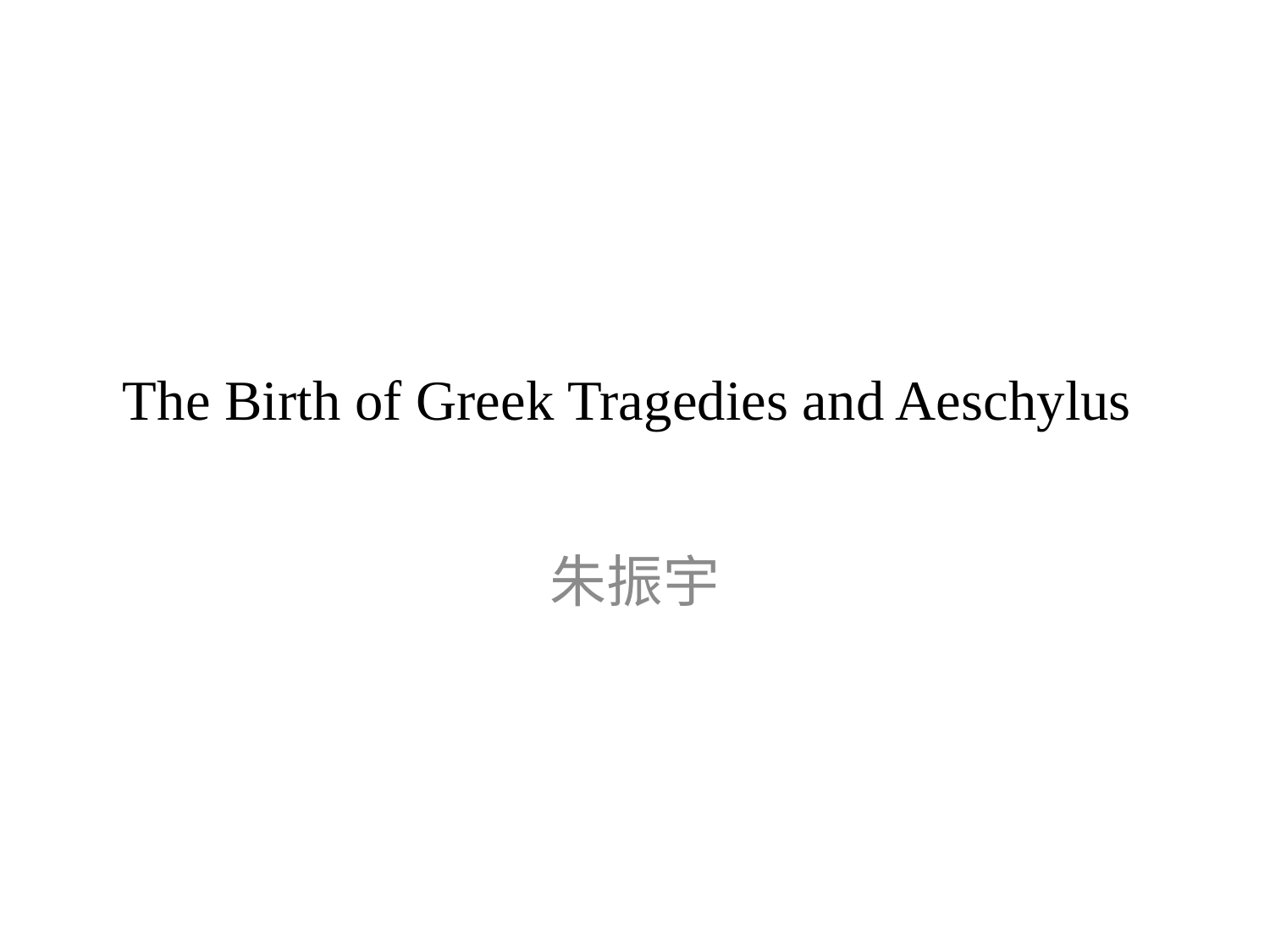

# The Birth of Greek Tragedies and Aeschylus
朱振宇